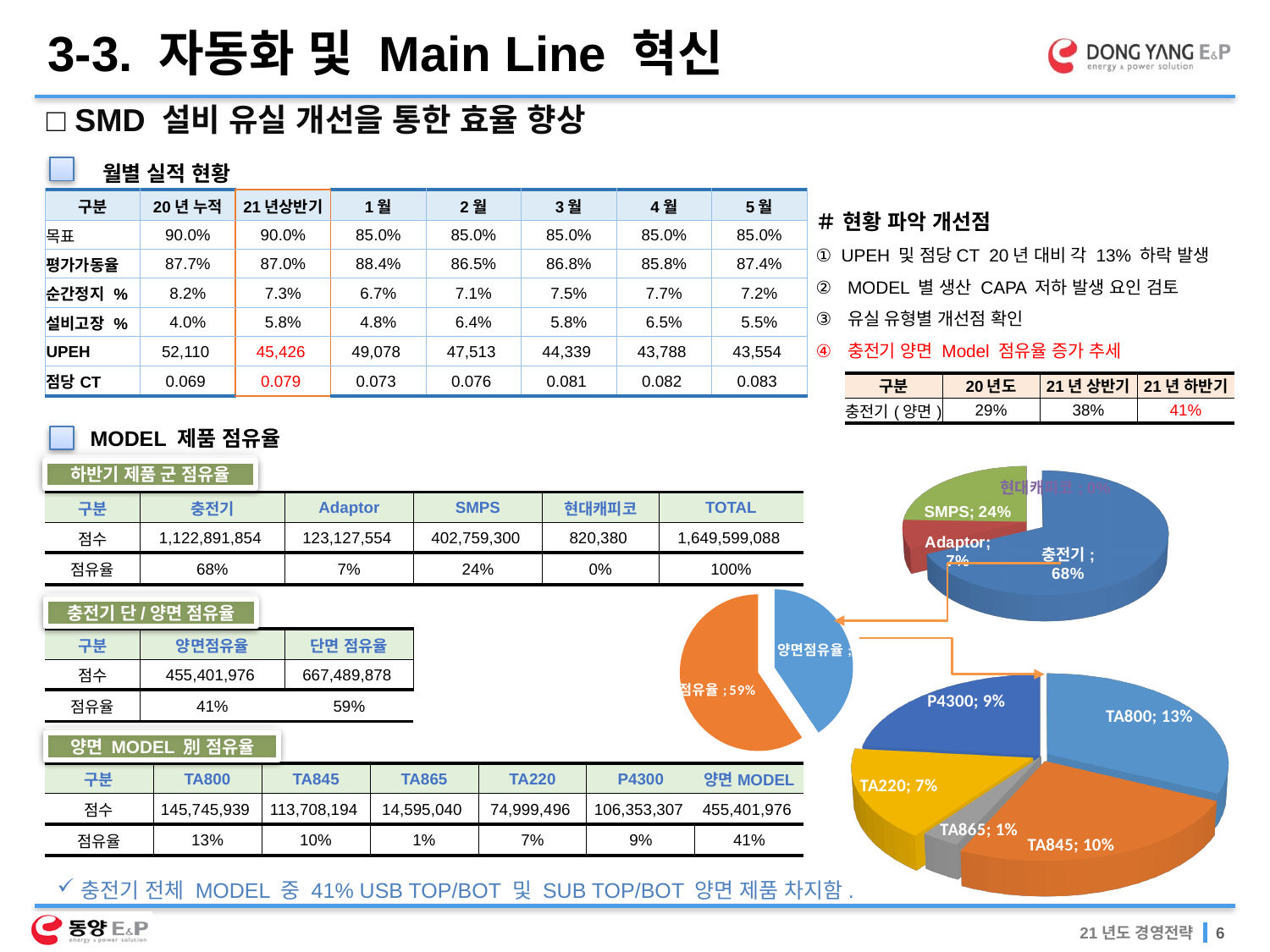

3-3. 자동화 및 Main Line 혁신
□ SMD 설비 유실 개선을 통한 효율 향상
 월별 실적 현황

| 구분 | 20년 누적 | 21년상반기 | 1월 | 2월 | 3월 | 4월 | 5월 |
| --- | --- | --- | --- | --- | --- | --- | --- |
| 목표 | 90.0% | 90.0% | 85.0% | 85.0% | 85.0% | 85.0% | 85.0% |
| 평가가동율 | 87.7% | 87.0% | 88.4% | 86.5% | 86.8% | 85.8% | 87.4% |
| 순간정지 % | 8.2% | 7.3% | 6.7% | 7.1% | 7.5% | 7.7% | 7.2% |
| 설비고장 % | 4.0% | 5.8% | 4.8% | 6.4% | 5.8% | 6.5% | 5.5% |
| UPEH | 52,110 | 45,426 | 49,078 | 47,513 | 44,339 | 43,788 | 43,554 |
| 점당CT | 0.069 | 0.079 | 0.073 | 0.076 | 0.081 | 0.082 | 0.083 |
＃ 현황 파악 개선점
①  UPEH 및 점당CT  20년 대비 각 13% 하락 발생
MODEL 별 생산 CAPA 저하 발생 요인 검토
유실 유형별 개선점 확인
충전기 양면 Model 점유율 증가 추세
| 구분 | 20년도 | 21년 상반기 | 21년 하반기 |
| --- | --- | --- | --- |
| 충전기(양면) | 29% | 38% | 41% |

[unsupported chart]

MODEL 제품 점유율

하반기 제품 군 점유율
| 구분 | 충전기 | Adaptor | SMPS | 현대캐피코 | TOTAL |
| --- | --- | --- | --- | --- | --- |
| 점수 | 1,122,891,854 | 123,127,554 | 402,759,300 | 820,380 | 1,649,599,088 |
| 점유율 | 68% | 7% | 24% | 0% | 100% |

### Chart

| Category |  |
|---|---|
| 양면점유율 | 0.4055617416563786 |
| 단면 점유율 | 0.5944382583436214 |
충전기 단/양면 점유율
| 구분 | 양면점유율 | 단면 점유율 |
| --- | --- | --- |
| 점수 | 455,401,976 | 667,489,878 |
| 점유율 | 41% | 59% |

[unsupported chart]

양면 MODEL 別 점유율
| 구분 | TA800 | TA845 | TA865 | TA220 | P4300 | 양면MODEL |
| --- | --- | --- | --- | --- | --- | --- |
| 점수 | 145,745,939 | 113,708,194 | 14,595,040 | 74,999,496 | 106,353,307 | 455,401,976 |
| 점유율 | 13% | 10% | 1% | 7% | 9% | 41% |
충전기 전체 MODEL 중 41% USB TOP/BOT 및 SUB TOP/BOT 양면 제품 차지함.